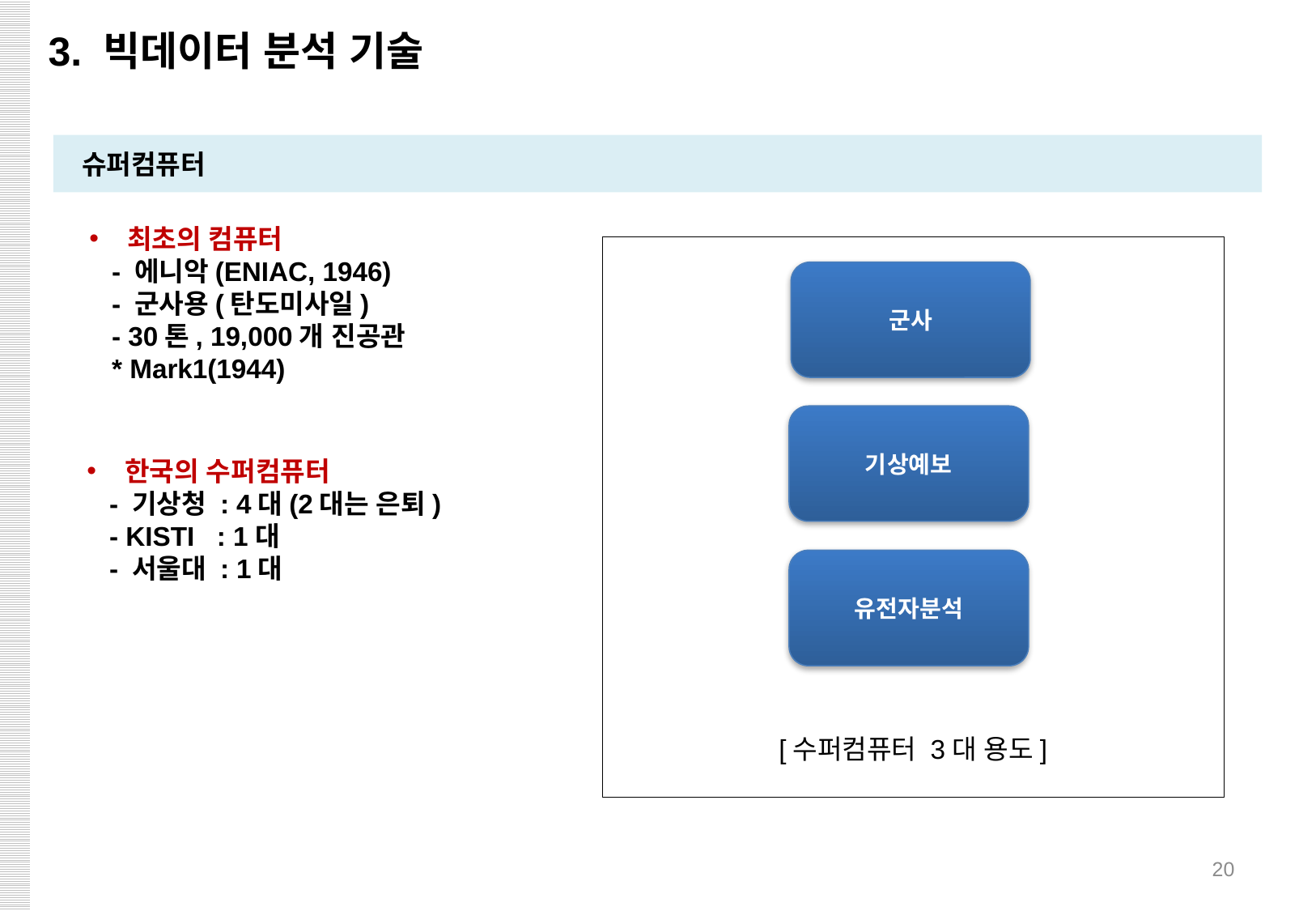

3. 빅데이터 분석 기술
슈퍼컴퓨터
최초의 컴퓨터
   - 에니악(ENIAC, 1946)
   - 군사용(탄도미사일)
   - 30톤, 19,000개 진공관
   * Mark1(1944)

[수퍼컴퓨터 3대 용도]

군사
기상예보
한국의 수퍼컴퓨터
   - 기상청 : 4대(2대는 은퇴)
   - KISTI   : 1대
   - 서울대 : 1대
유전자분석